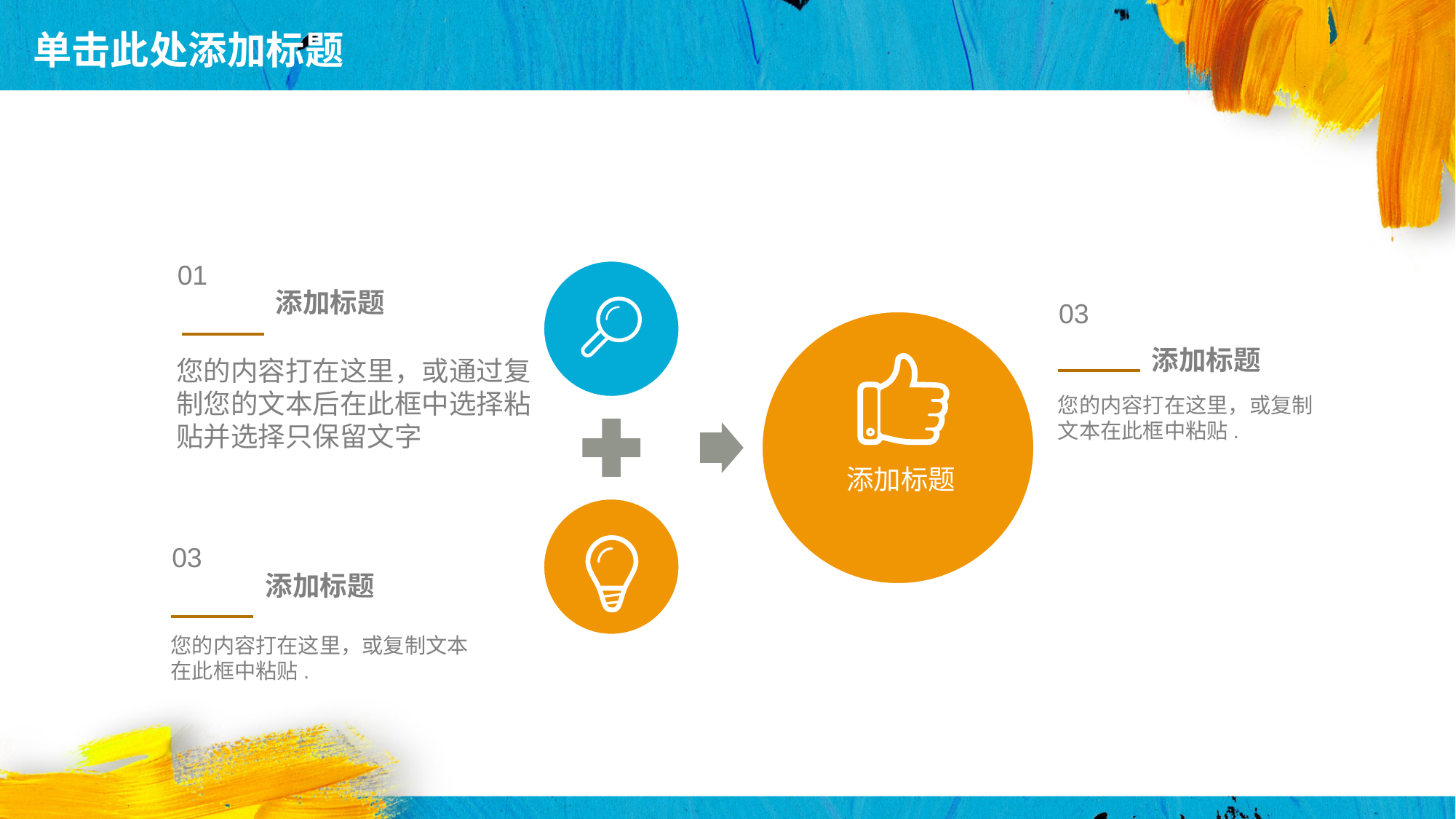

# 单击此处添加标题
01
添加标题

您的内容打在这里，或通过复制您的文本后在此框中选择粘贴并选择只保留文字

03

添加标题

您的内容打在这里，或复制文本在此框中粘贴.

添加标题

03
添加标题

您的内容打在这里，或复制文本在此框中粘贴.